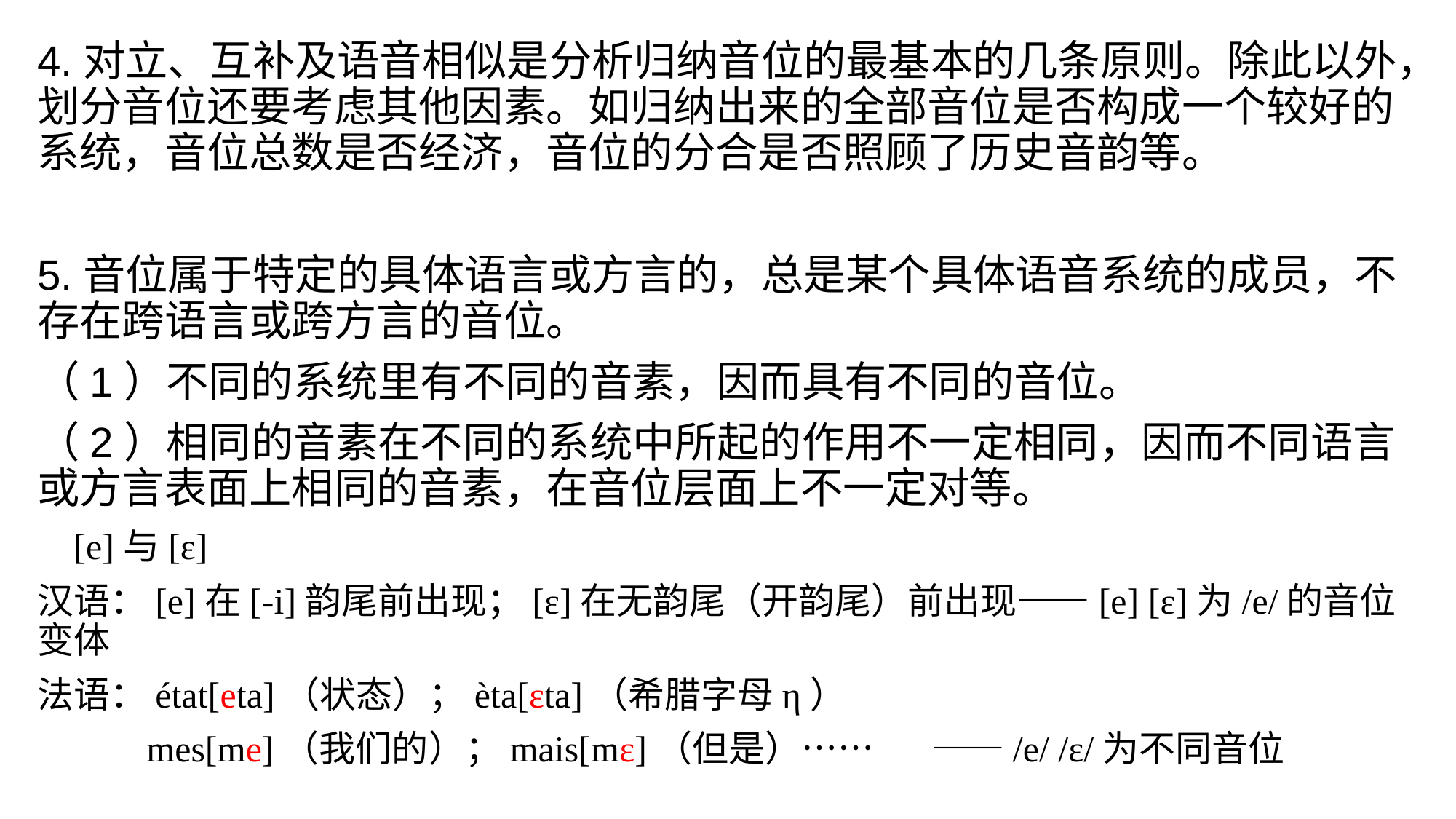

4.对立、互补及语音相似是分析归纳音位的最基本的几条原则。除此以外，划分音位还要考虑其他因素。如归纳出来的全部音位是否构成一个较好的系统，音位总数是否经济，音位的分合是否照顾了历史音韵等。

5.音位属于特定的具体语言或方言的，总是某个具体语音系统的成员，不存在跨语言或跨方言的音位。
（1）不同的系统里有不同的音素，因而具有不同的音位。
（2）相同的音素在不同的系统中所起的作用不一定相同，因而不同语言或方言表面上相同的音素，在音位层面上不一定对等。
    [e]与[ɛ]
汉语：[e]在[-i]韵尾前出现；[ɛ]在无韵尾（开韵尾）前出现——[e] [ɛ]为/e/的音位变体
法语：état[eta]（状态）；èta[ɛta]（希腊字母η）
            mes[me]（我们的）；mais[mɛ]（但是）……       ——/e/ /ɛ/为不同音位